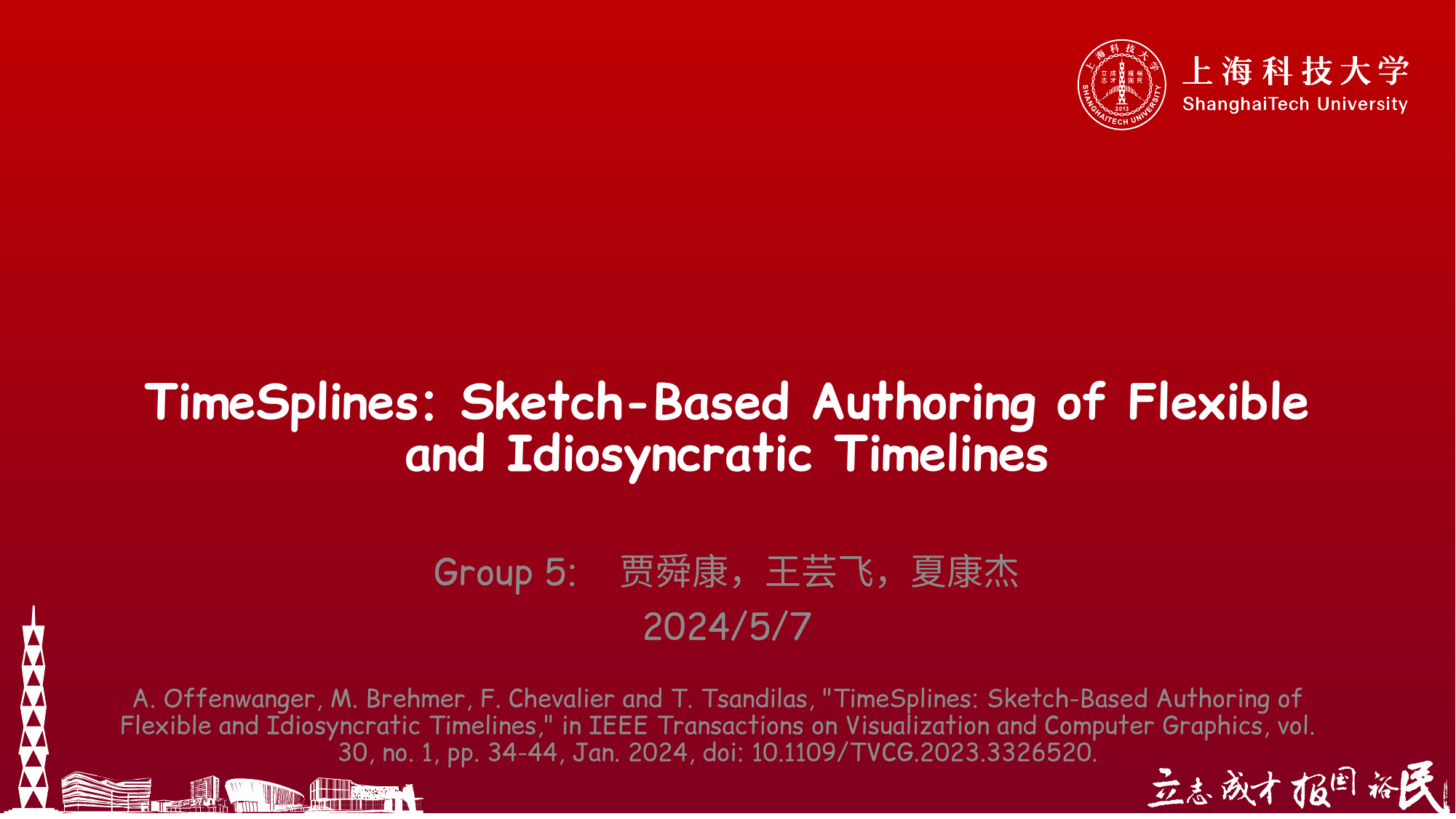

# TimeSplines: Sketch-Based Authoring of Flexible and Idiosyncratic Timelines
Group 5:   贾舜康，王芸飞，夏康杰
2024/5/7
A. Offenwanger, M. Brehmer, F. Chevalier and T. Tsandilas, "TimeSplines: Sketch-Based Authoring of Flexible and Idiosyncratic Timelines," in IEEE Transactions on Visualization and Computer Graphics, vol. 30, no. 1, pp. 34-44, Jan. 2024, doi: 10.1109/TVCG.2023.3326520.